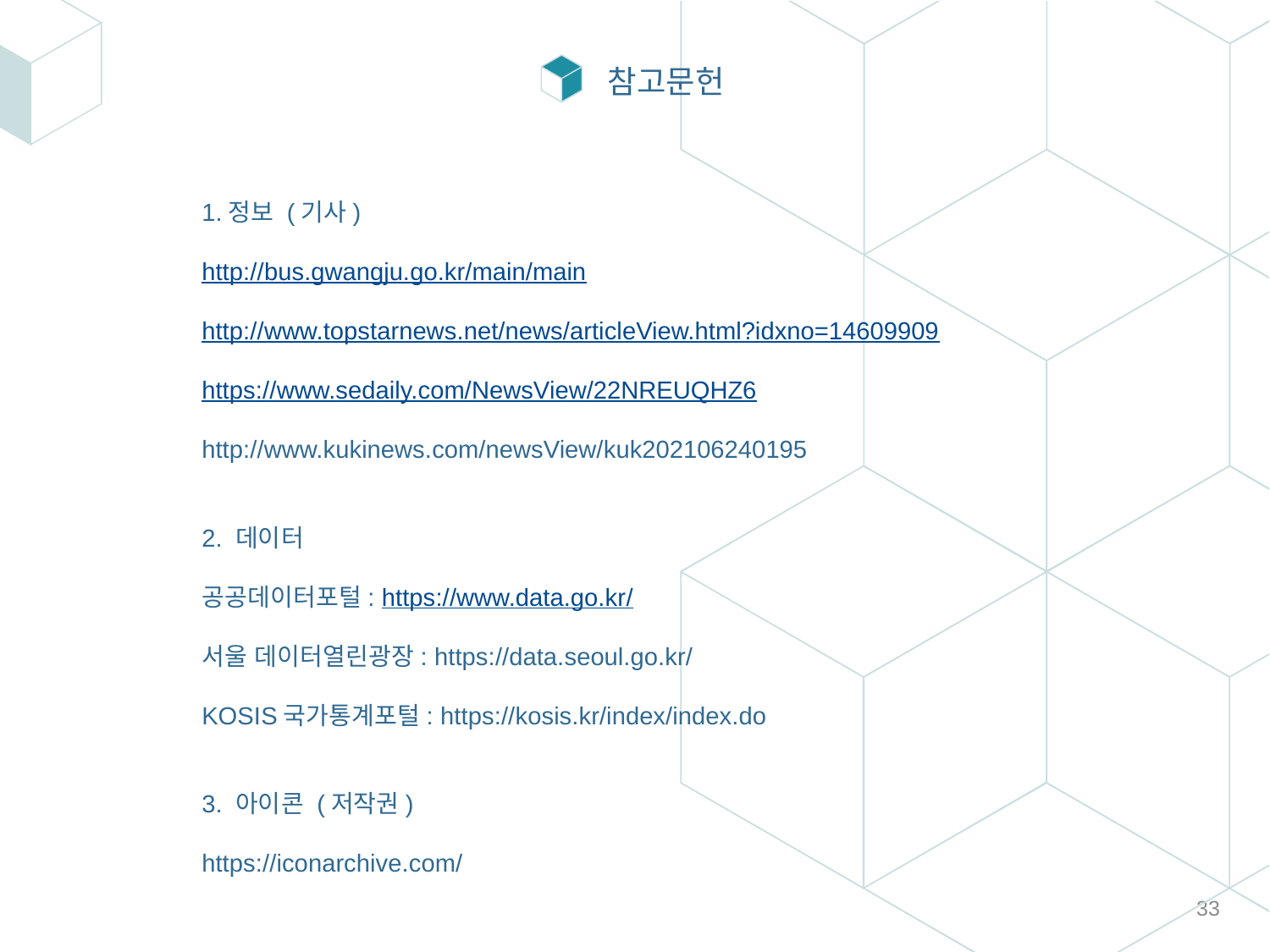

참고문헌
1.정보 (기사)

http://bus.gwangju.go.kr/main/main

http://www.topstarnews.net/news/articleView.html?idxno=14609909

https://www.sedaily.com/NewsView/22NREUQHZ6

http://www.kukinews.com/newsView/kuk202106240195

2. 데이터

공공데이터포털: https://www.data.go.kr/

서울 데이터열린광장: https://data.seoul.go.kr/

KOSIS국가통계포털: https://kosis.kr/index/index.do

3. 아이콘 (저작권)

https://iconarchive.com/
33